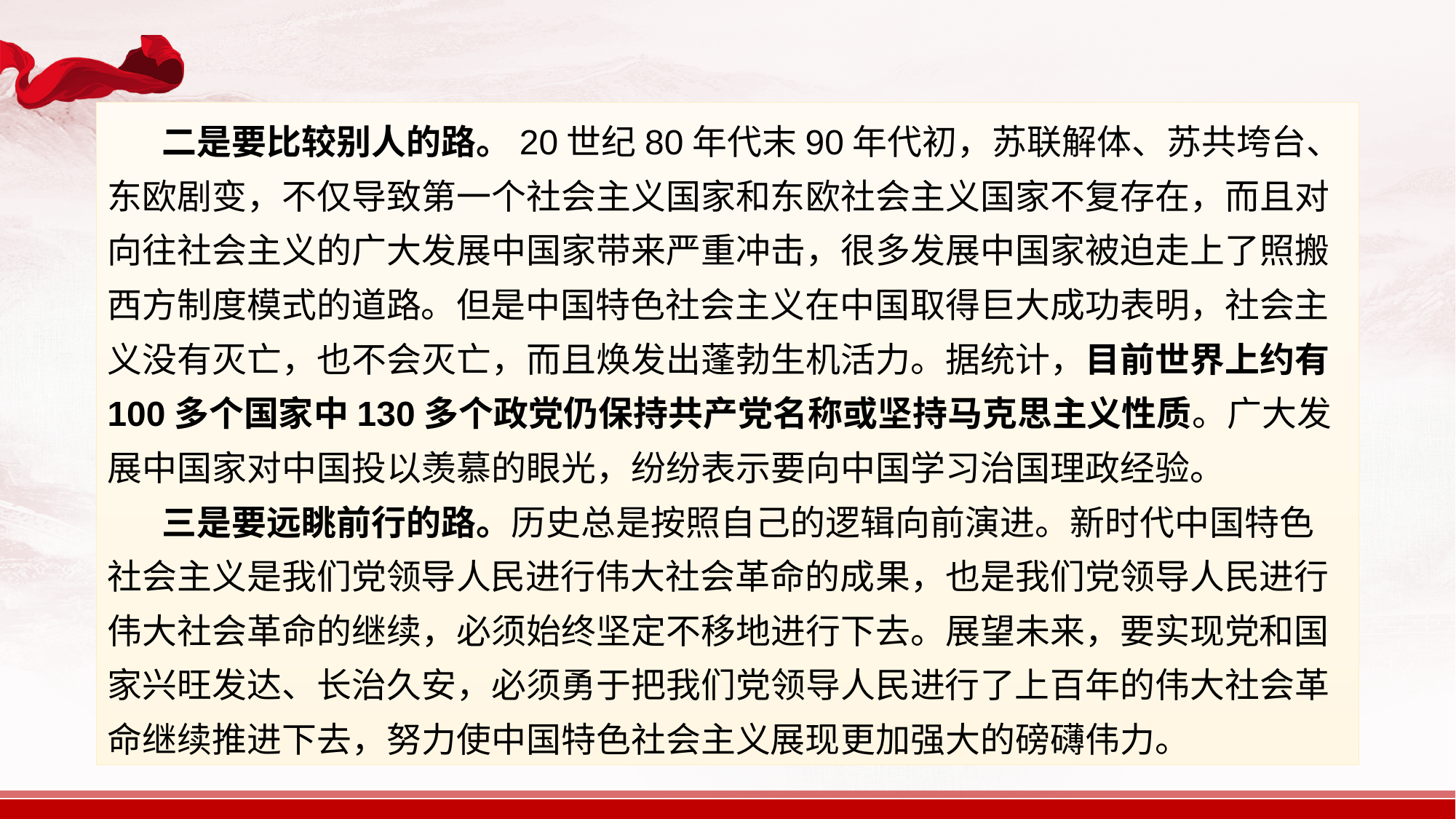

二是要比较别人的路。20世纪80年代末90年代初，苏联解体、苏共垮台、东欧剧变，不仅导致第一个社会主义国家和东欧社会主义国家不复存在，而且对向往社会主义的广大发展中国家带来严重冲击，很多发展中国家被迫走上了照搬西方制度模式的道路。但是中国特色社会主义在中国取得巨大成功表明，社会主义没有灭亡，也不会灭亡，而且焕发出蓬勃生机活力。据统计，目前世界上约有100多个国家中130多个政党仍保持共产党名称或坚持马克思主义性质。广大发展中国家对中国投以羡慕的眼光，纷纷表示要向中国学习治国理政经验。
三是要远眺前行的路。历史总是按照自己的逻辑向前演进。新时代中国特色社会主义是我们党领导人民进行伟大社会革命的成果，也是我们党领导人民进行伟大社会革命的继续，必须始终坚定不移地进行下去。展望未来，要实现党和国家兴旺发达、长治久安，必须勇于把我们党领导人民进行了上百年的伟大社会革命继续推进下去，努力使中国特色社会主义展现更加强大的磅礴伟力。